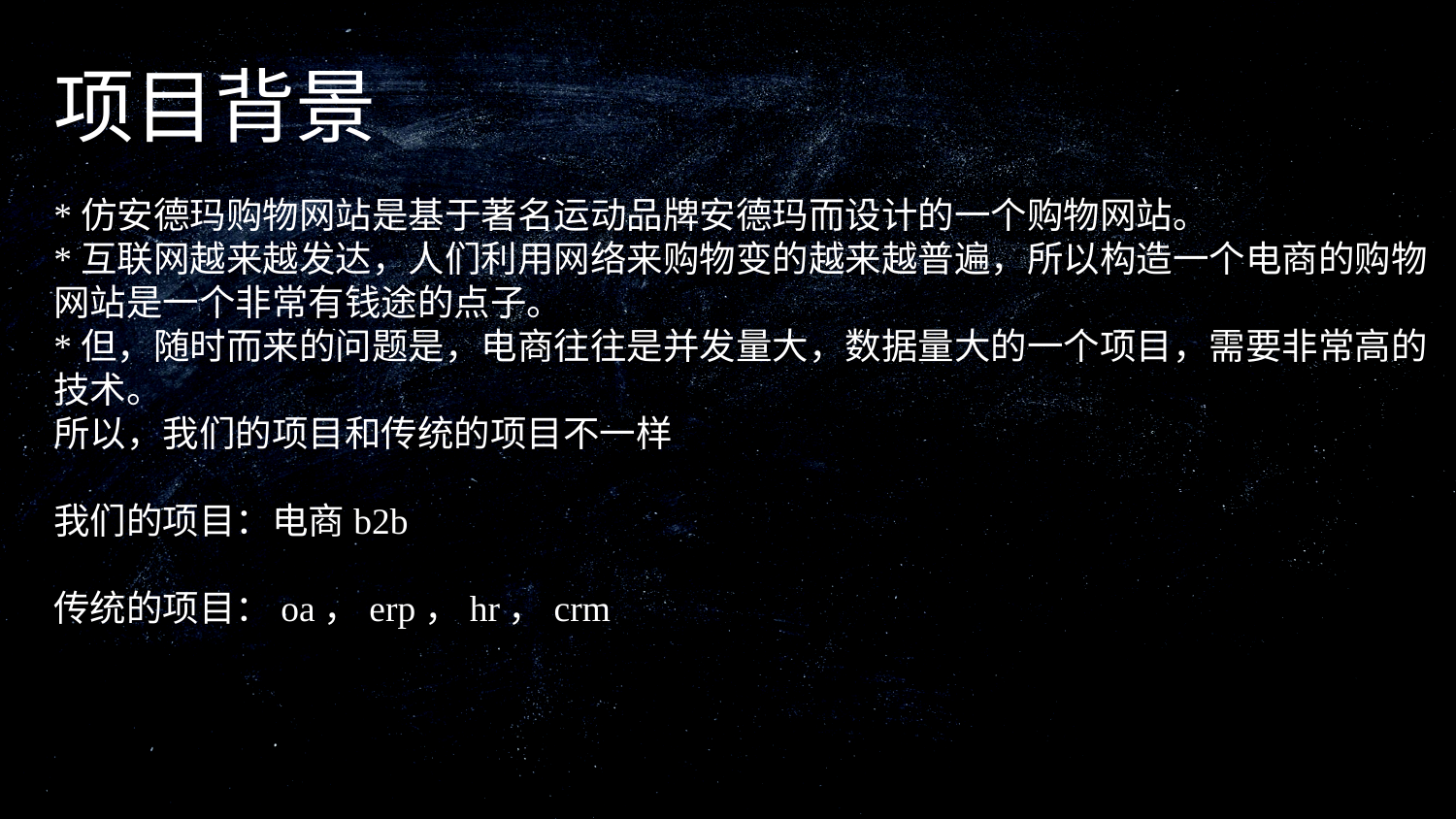

项目背景
*仿安德玛购物网站是基于著名运动品牌安德玛而设计的一个购物网站。
*互联网越来越发达，人们利用网络来购物变的越来越普遍，所以构造一个电商的购物网站是一个非常有钱途的点子。
*但，随时而来的问题是，电商往往是并发量大，数据量大的一个项目，需要非常高的技术。
所以，我们的项目和传统的项目不一样
我们的项目：电商b2b
传统的项目：oa，erp，hr，crm